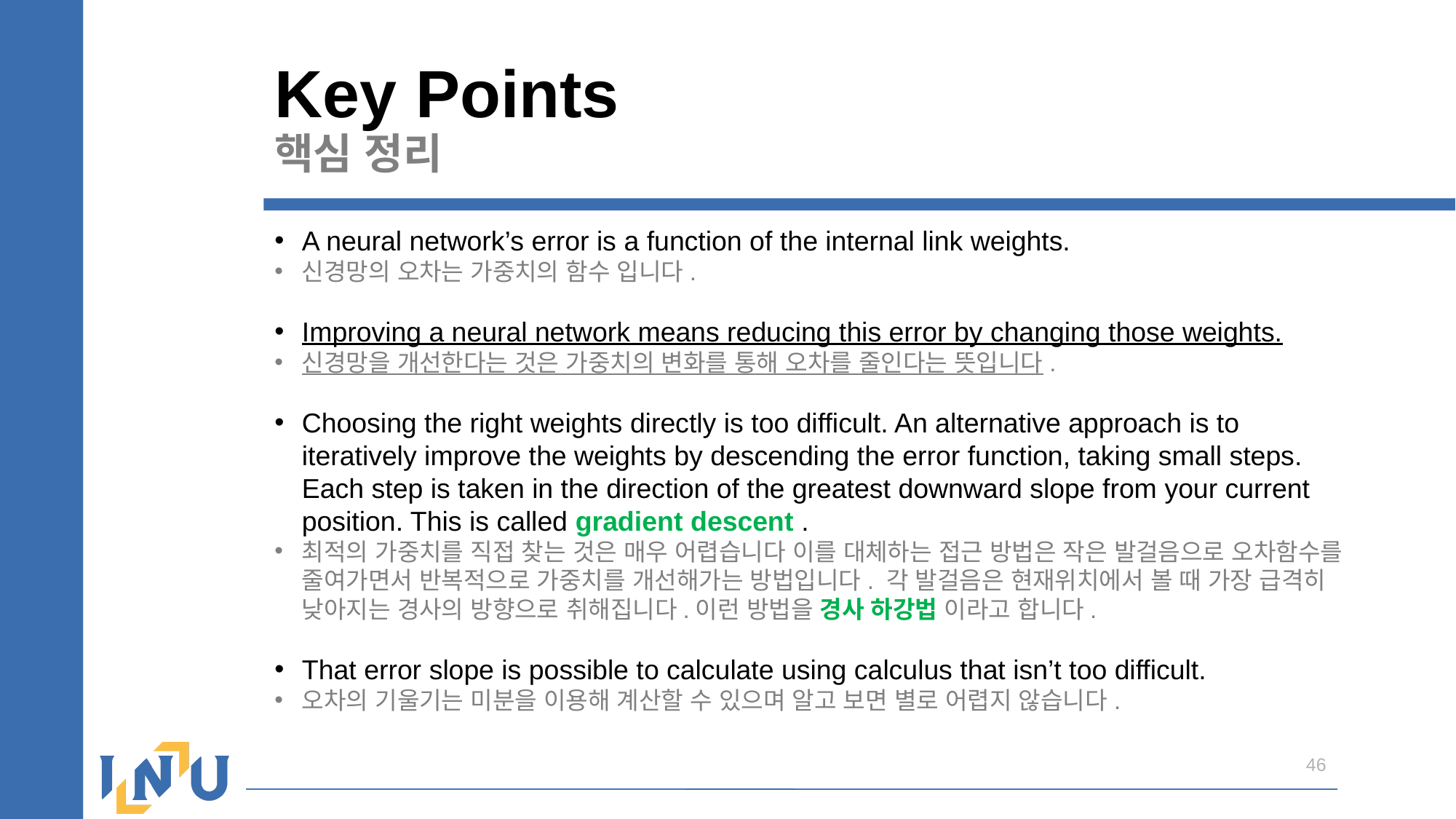

# Key Points 핵심 정리
A neural network’s error is a function of the internal link weights.
신경망의 오차는 가중치의 함수 입니다.

Improving a neural network means reducing this error by changing those weights.
신경망을 개선한다는 것은 가중치의 변화를 통해 오차를 줄인다는 뜻입니다.

Choosing the right weights directly is too difficult. An alternative approach is to iteratively improve the weights by descending the error function, taking small steps. Each step is taken in the direction of the greatest downward slope from your current position. This is called gradient descent .
최적의 가중치를 직접 찾는 것은 매우 어렵습니다 이를 대체하는 접근 방법은 작은 발걸음으로 오차함수를 줄여가면서 반복적으로 가중치를 개선해가는 방법입니다. 각 발걸음은 현재위치에서 볼 때 가장 급격히 낮아지는 경사의 방향으로 취해집니다.이런 방법을 경사 하강법 이라고 합니다.

That error slope is possible to calculate using calculus that isn’t too difficult.
오차의 기울기는 미분을 이용해 계산할 수 있으며 알고 보면 별로 어렵지 않습니다.
46